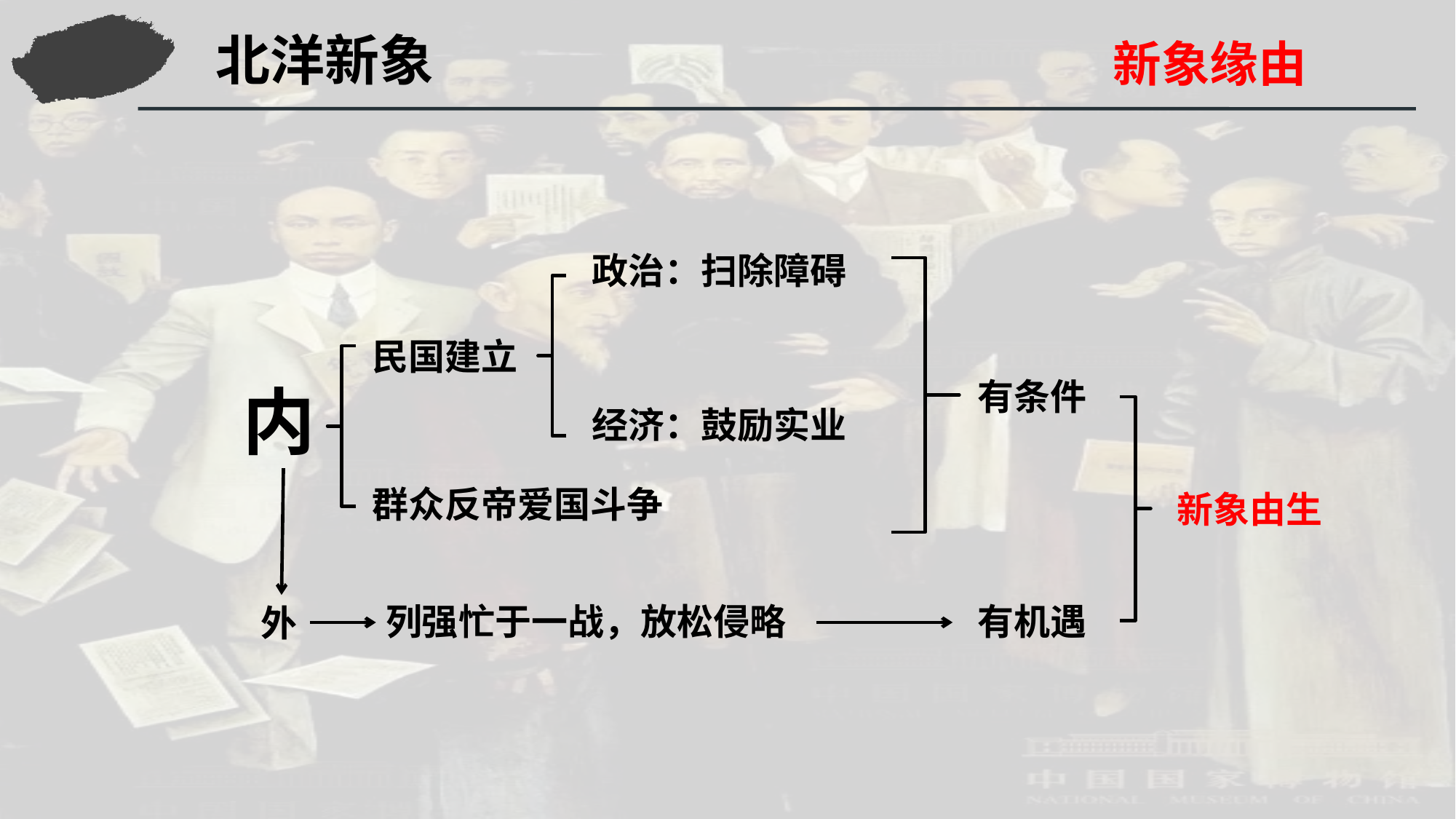

北洋新象
新象缘由

政治：扫除障碍

民国建立

内

有条件
经济：鼓励实业

群众反帝爱国斗争
新象由生
列强忙于一战，放松侵略
有机遇
外